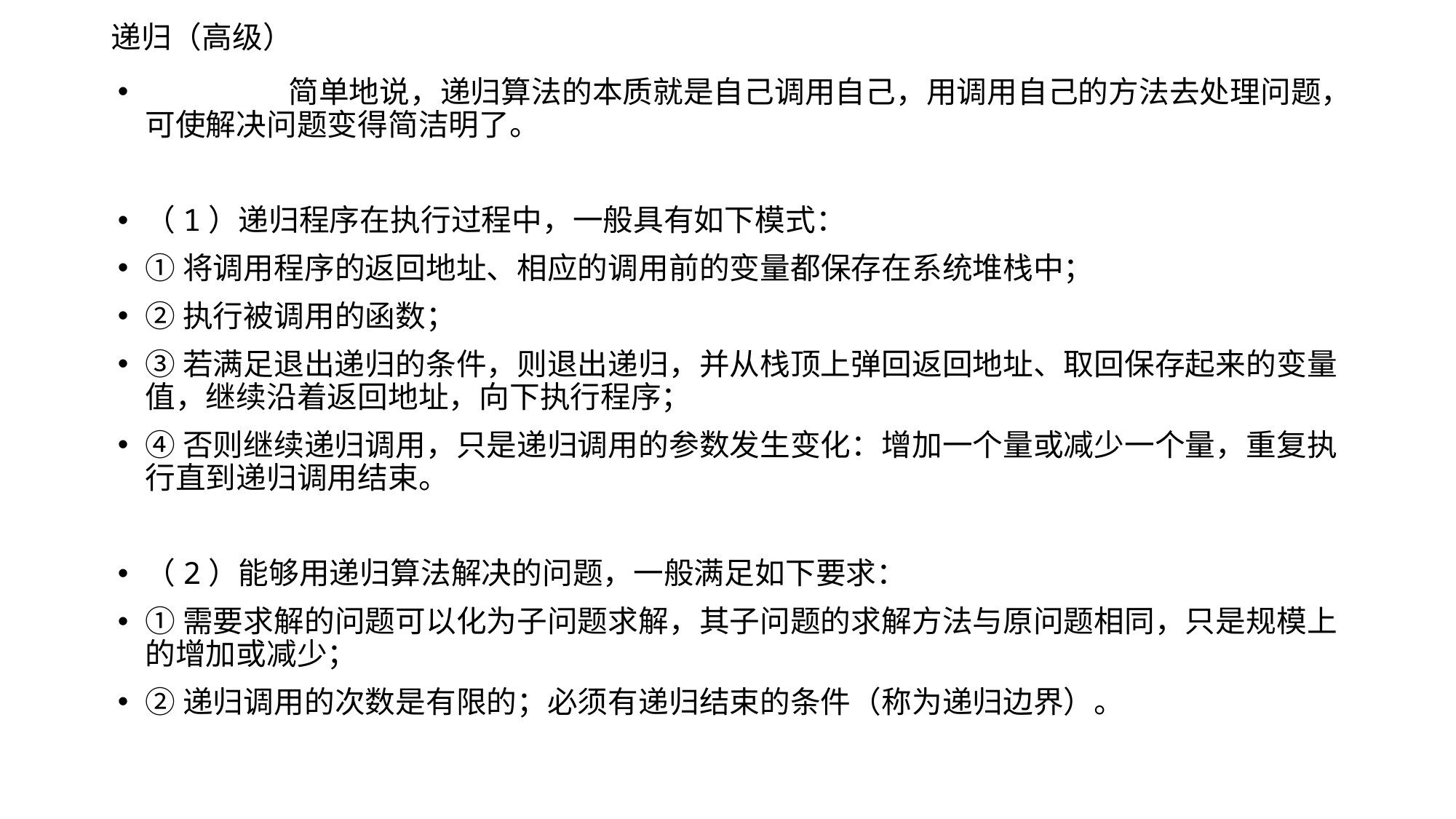

# 递归（高级）
	    简单地说，递归算法的本质就是自己调用自己，用调用自己的方法去处理问题，可使解决问题变得简洁明了。

（1）递归程序在执行过程中，一般具有如下模式：
①将调用程序的返回地址、相应的调用前的变量都保存在系统堆栈中；
②执行被调用的函数；
③若满足退出递归的条件，则退出递归，并从栈顶上弹回返回地址、取回保存起来的变量值，继续沿着返回地址，向下执行程序；
④否则继续递归调用，只是递归调用的参数发生变化：增加一个量或减少一个量，重复执行直到递归调用结束。

（2）能够用递归算法解决的问题，一般满足如下要求：
①需要求解的问题可以化为子问题求解，其子问题的求解方法与原问题相同，只是规模上的增加或减少；
②递归调用的次数是有限的；必须有递归结束的条件（称为递归边界）。